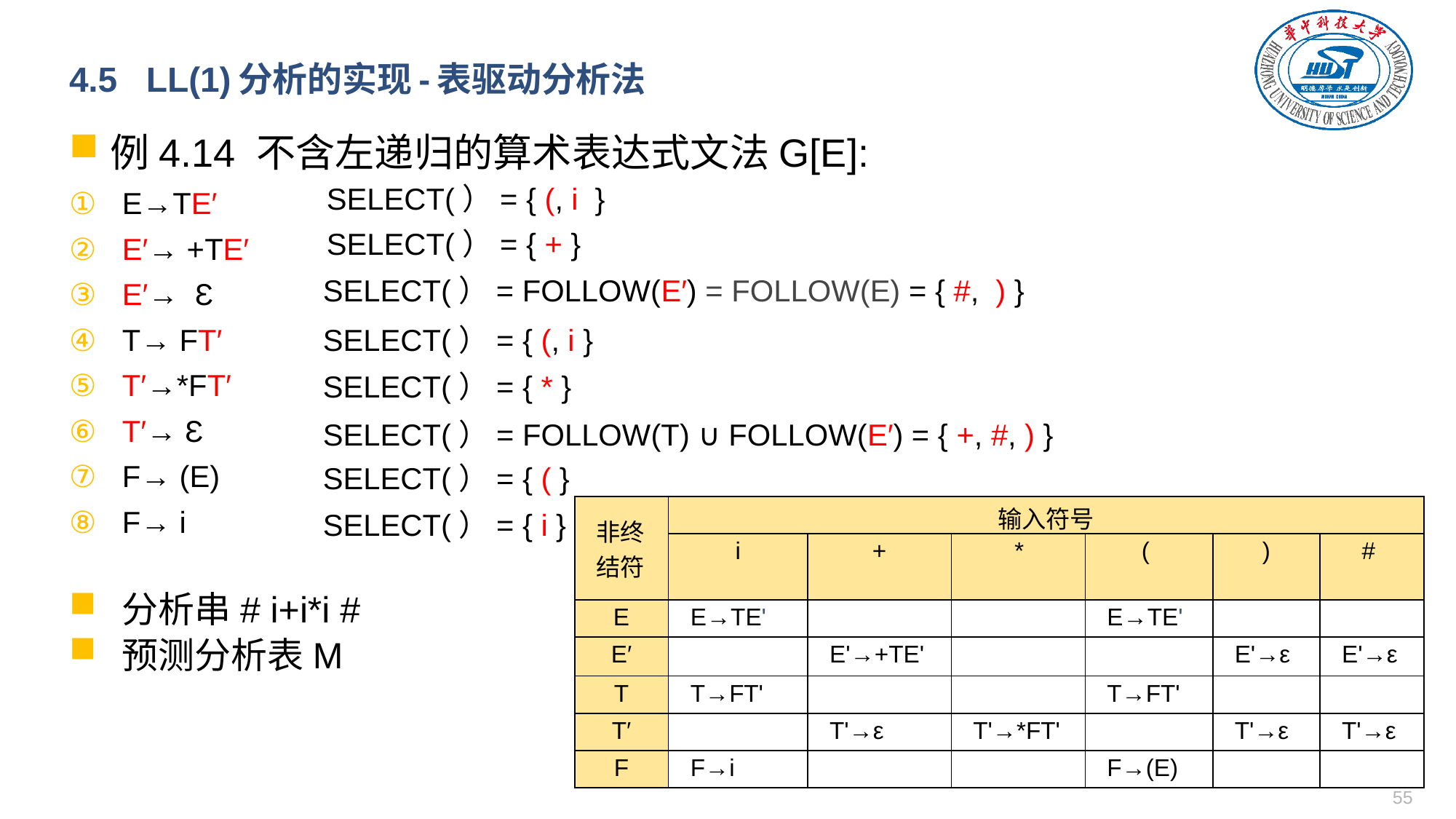

# 4.5   LL(1)分析的实现-表驱动分析法
例4.14 不含左递归的算术表达式文法G[E]:
E→TE′
E′→ +TE′
E′→  Ɛ
T→ FT′
T′→*FT′
T′→ Ɛ
F→ (E)
F→ i

分析串# i+i*i #
预测分析表M
SELECT(）= { (, i  }
SELECT(）= { + }
SELECT(）= FOLLOW(E′) = FOLLOW(E) = { #,  ) }
SELECT(）= { (, i }
SELECT(）= { * }
SELECT(）= FOLLOW(T) ∪ FOLLOW(E′) = { +, #, ) }
SELECT(）= { ( }
| 非终结符 | 输入符号 |  |  |  |  |  |
| --- | --- | --- | --- | --- | --- | --- |
|  | i | + | \* | ( | ) | # |
| E | E→TE' |  |  | E→TE' |  |  |
| E′ |  | E'→+TE' |  |  | E'→ε | E'→ε |
| T | T→FT' |  |  | T→FT' |  |  |
| T′ |  | T'→ε | T'→\*FT' |  | T'→ε | T'→ε |
| F | F→i |  |  | F→(E) |  |  |
SELECT(）= { i }
55